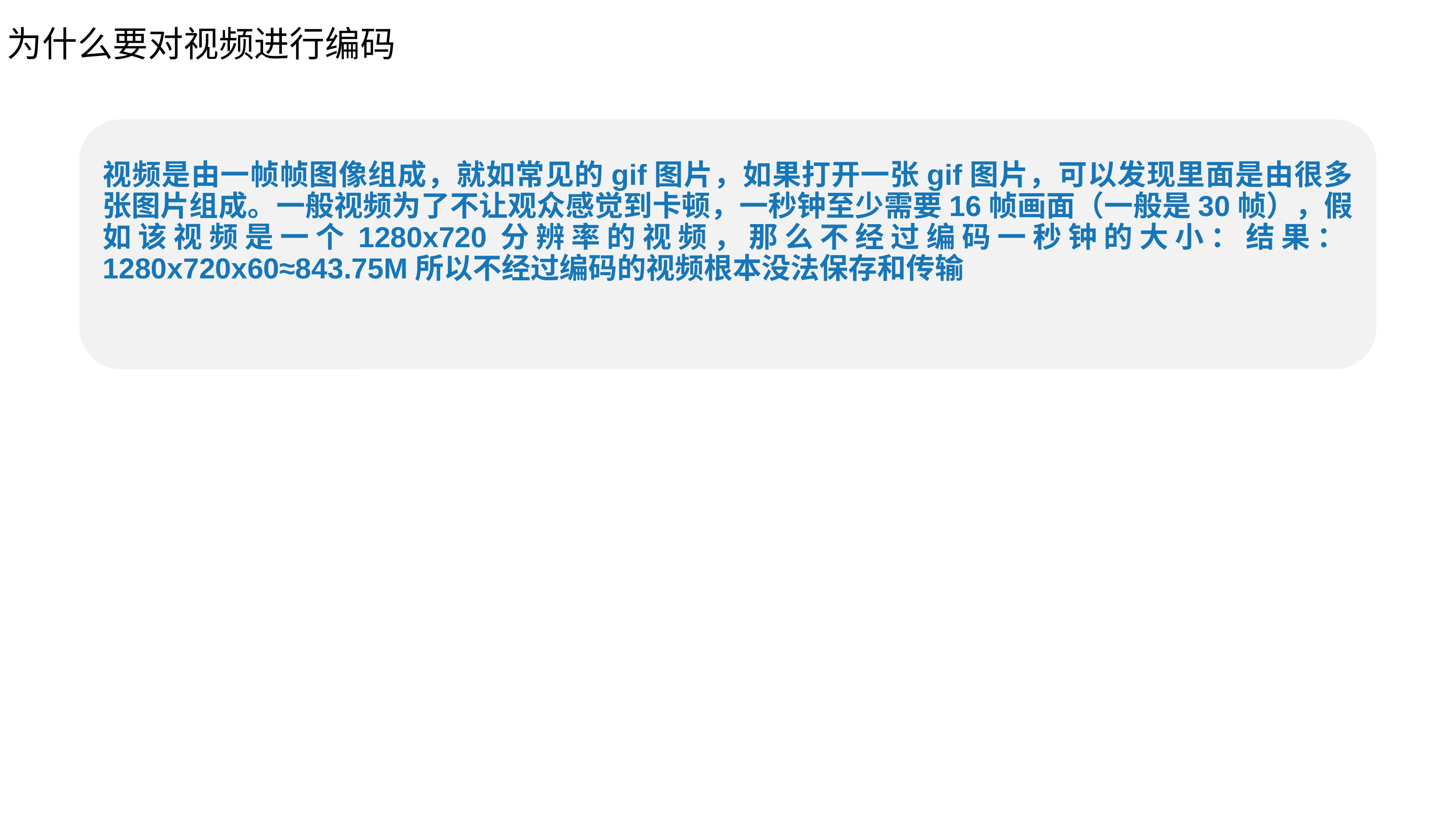

# 为什么要对视频进行编码

视频是由一帧帧图像组成，就如常见的gif图片，如果打开一张gif图片，可以发现里面是由很多张图片组成。一般视频为了不让观众感觉到卡顿，一秒钟至少需要16帧画面（一般是30帧），假如该视频是一个1280x720分辨率的视频，那么不经过编码一秒钟的大小：结果：1280x720x60≈843.75M所以不经过编码的视频根本没法保存和传输